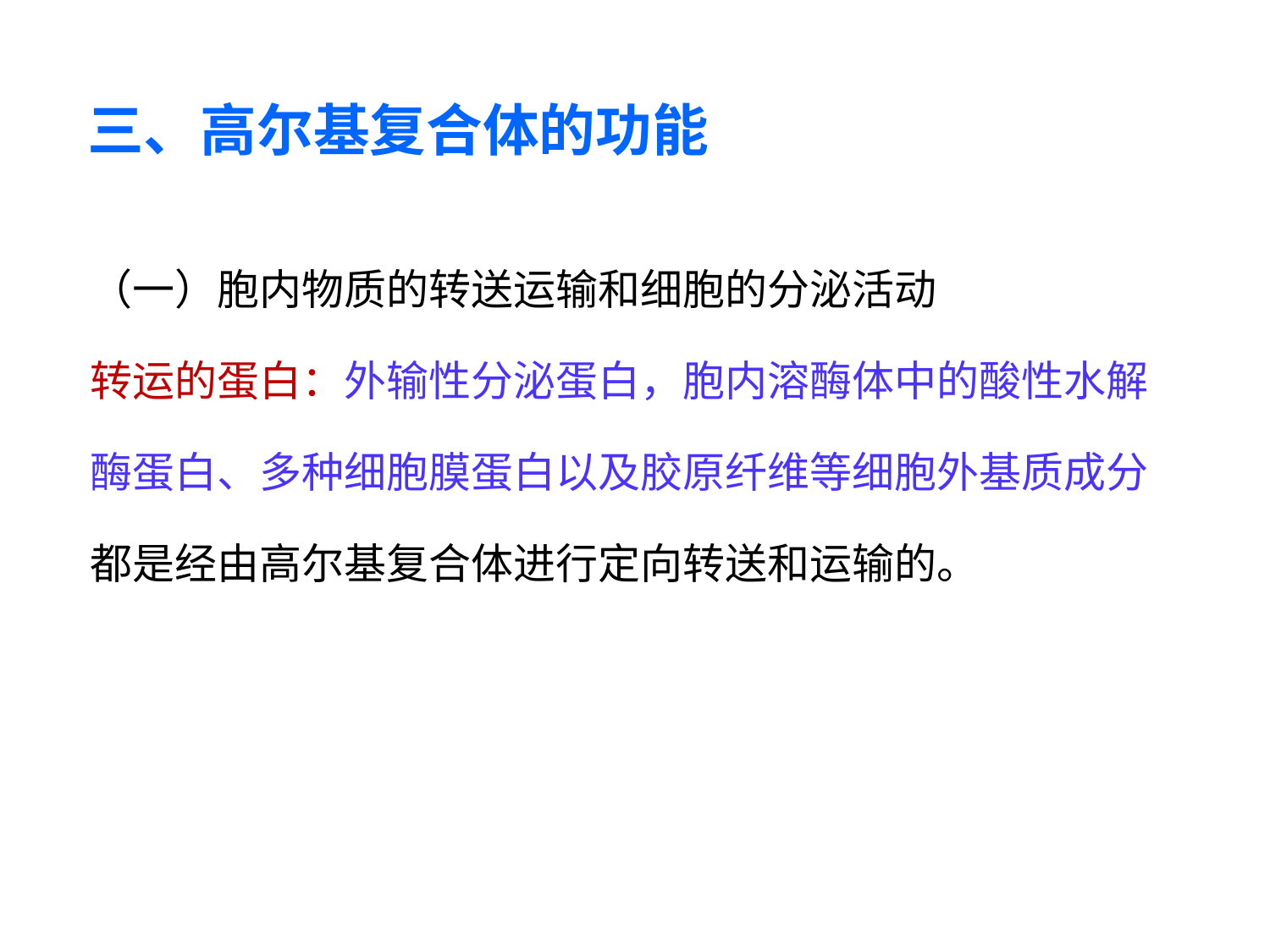

三、高尔基复合体的功能
（一）胞内物质的转送运输和细胞的分泌活动
转运的蛋白：外输性分泌蛋白，胞内溶酶体中的酸性水解酶蛋白、多种细胞膜蛋白以及胶原纤维等细胞外基质成分都是经由高尔基复合体进行定向转送和运输的。